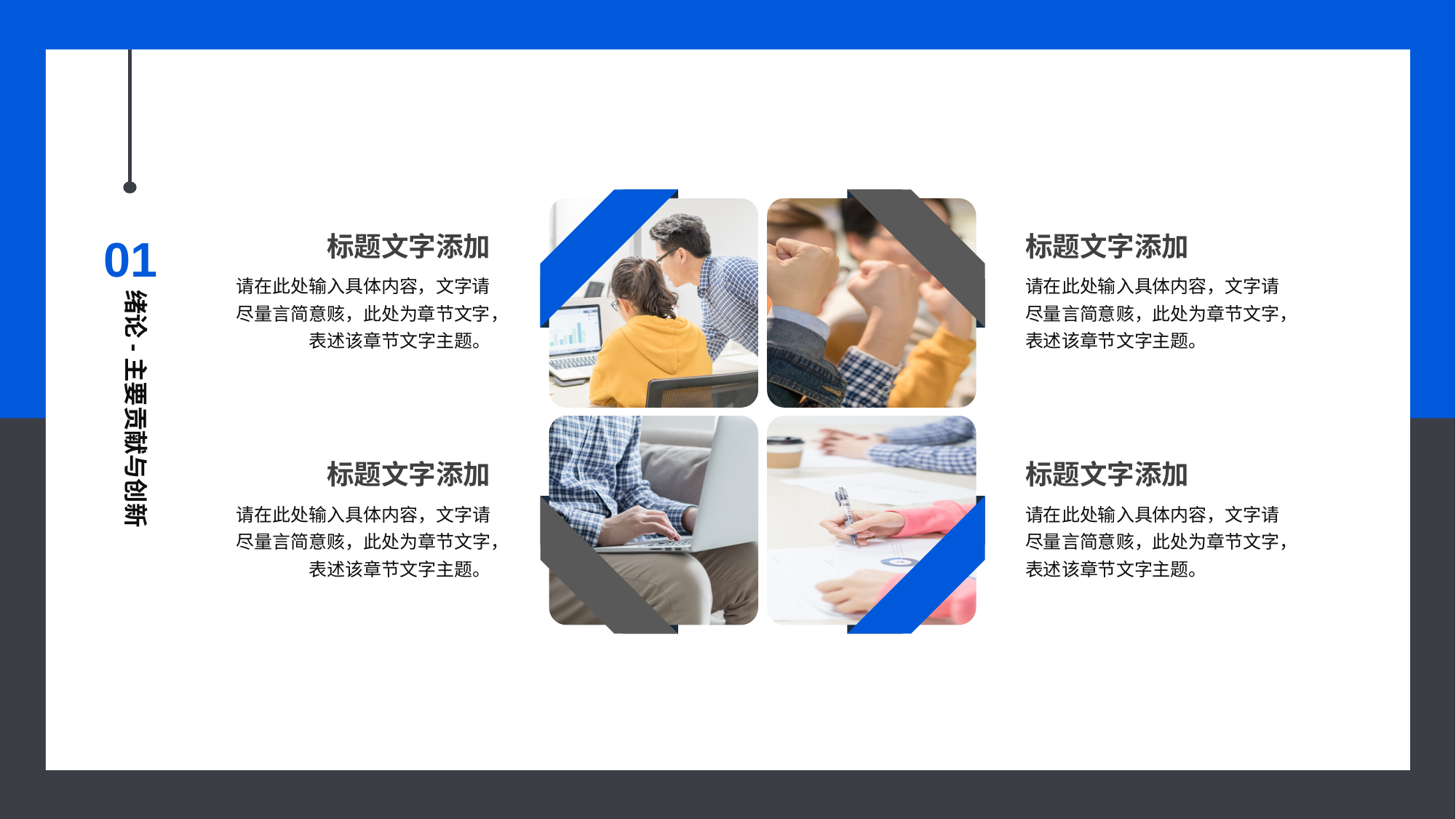

01
标题文字添加
请在此处输入具体内容，文字请尽量言简意赅，此处为章节文字，表述该章节文字主题。
标题文字添加
请在此处输入具体内容，文字请尽量言简意赅，此处为章节文字，表述该章节文字主题。
绪论-主要贡献与创新
标题文字添加
请在此处输入具体内容，文字请尽量言简意赅，此处为章节文字，表述该章节文字主题。
标题文字添加
请在此处输入具体内容，文字请尽量言简意赅，此处为章节文字，表述该章节文字主题。